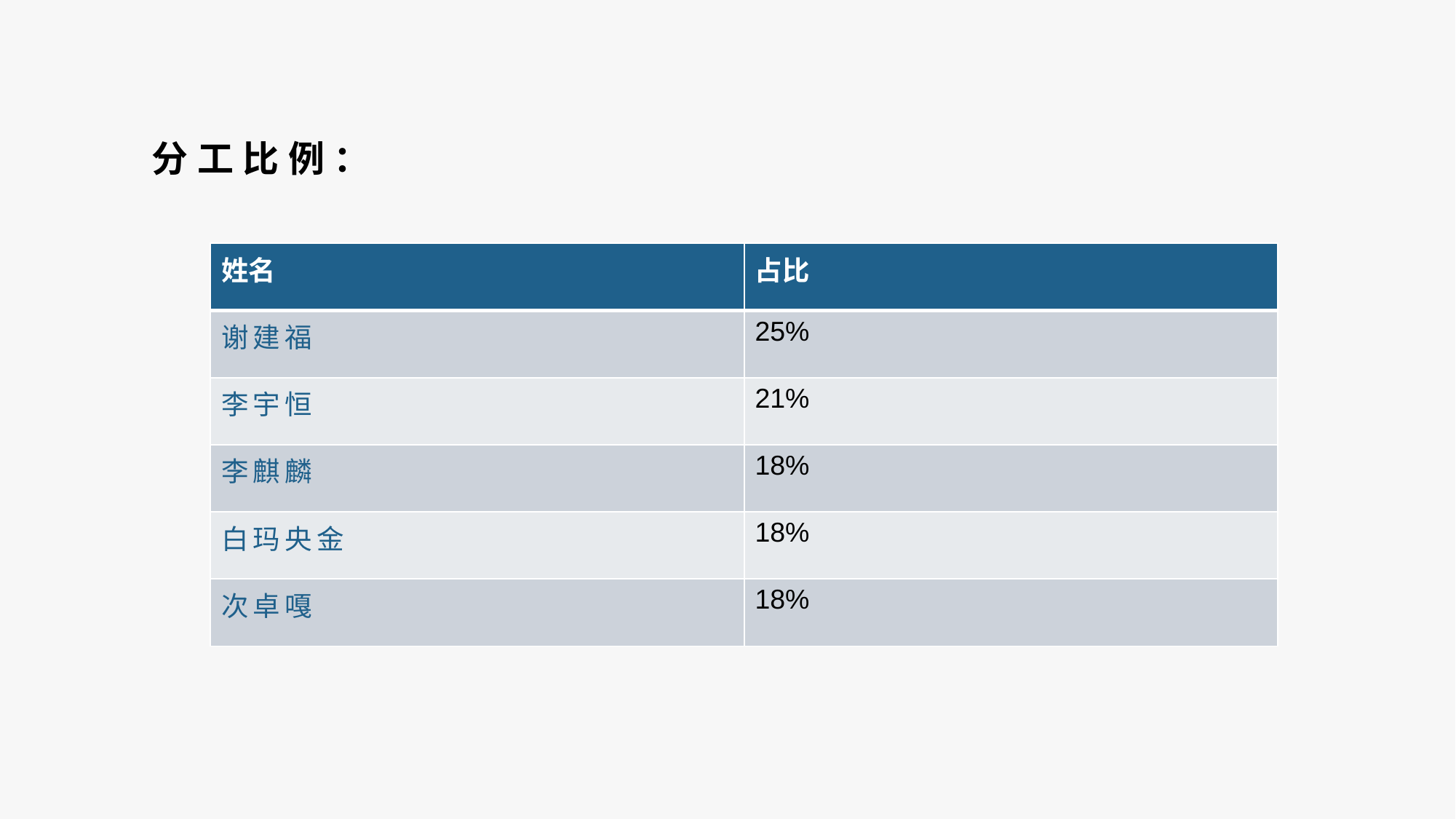

分工比例：
| 姓名 | 占比 |
| --- | --- |
| 谢建福 | 25% |
| 李宇恒 | 21% |
| 李麒麟 | 18% |
| 白玛央金 | 18% |
| 次卓嘎 | 18% |